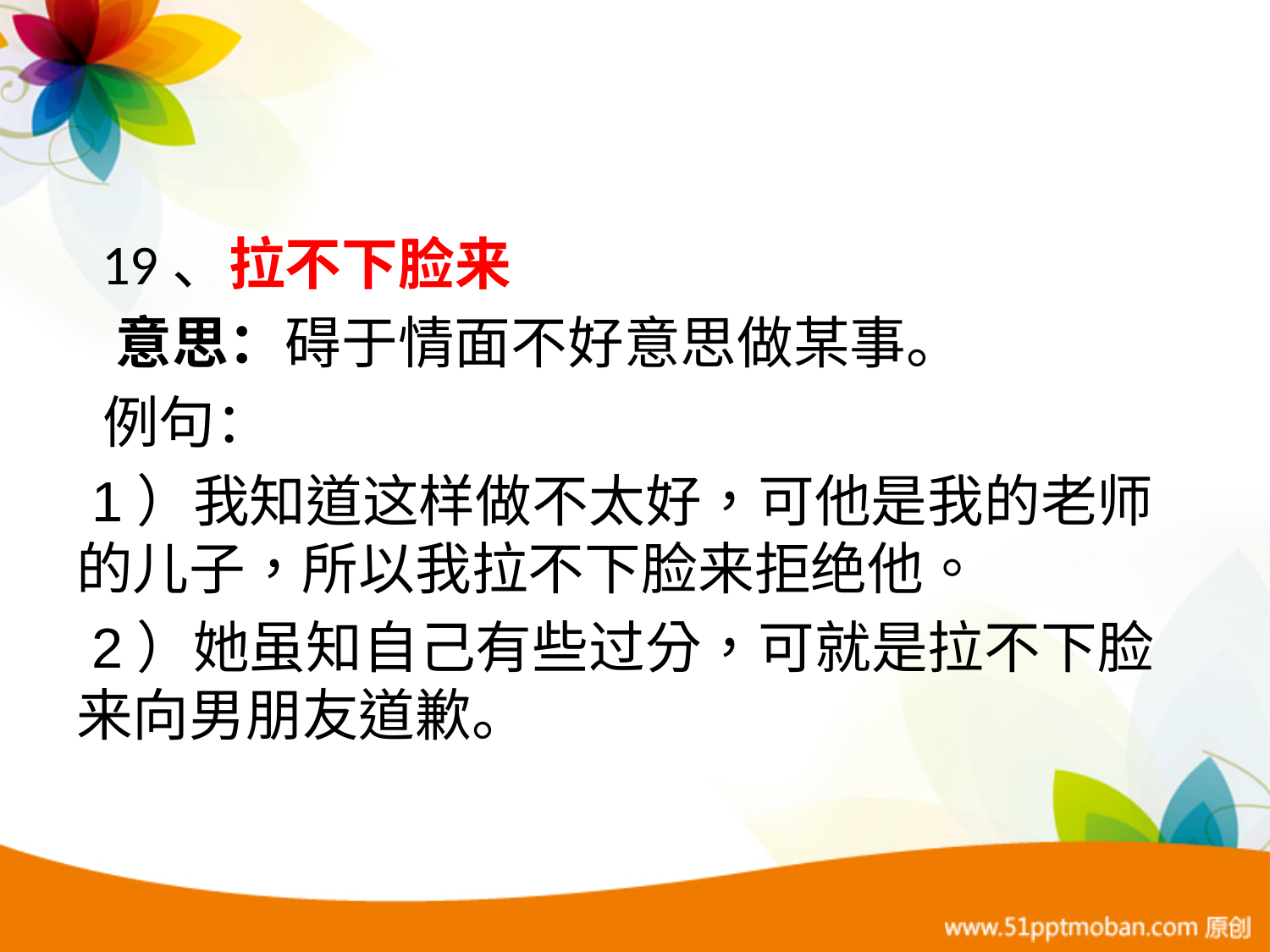

#
  19、拉不下脸来
  意思：碍于情面不好意思做某事。
 例句：
 1）我知道这样做不太好，可他是我的老师的儿子，所以我拉不下脸来拒绝他。
 2）她虽知自己有些过分，可就是拉不下脸来向男朋友道歉。